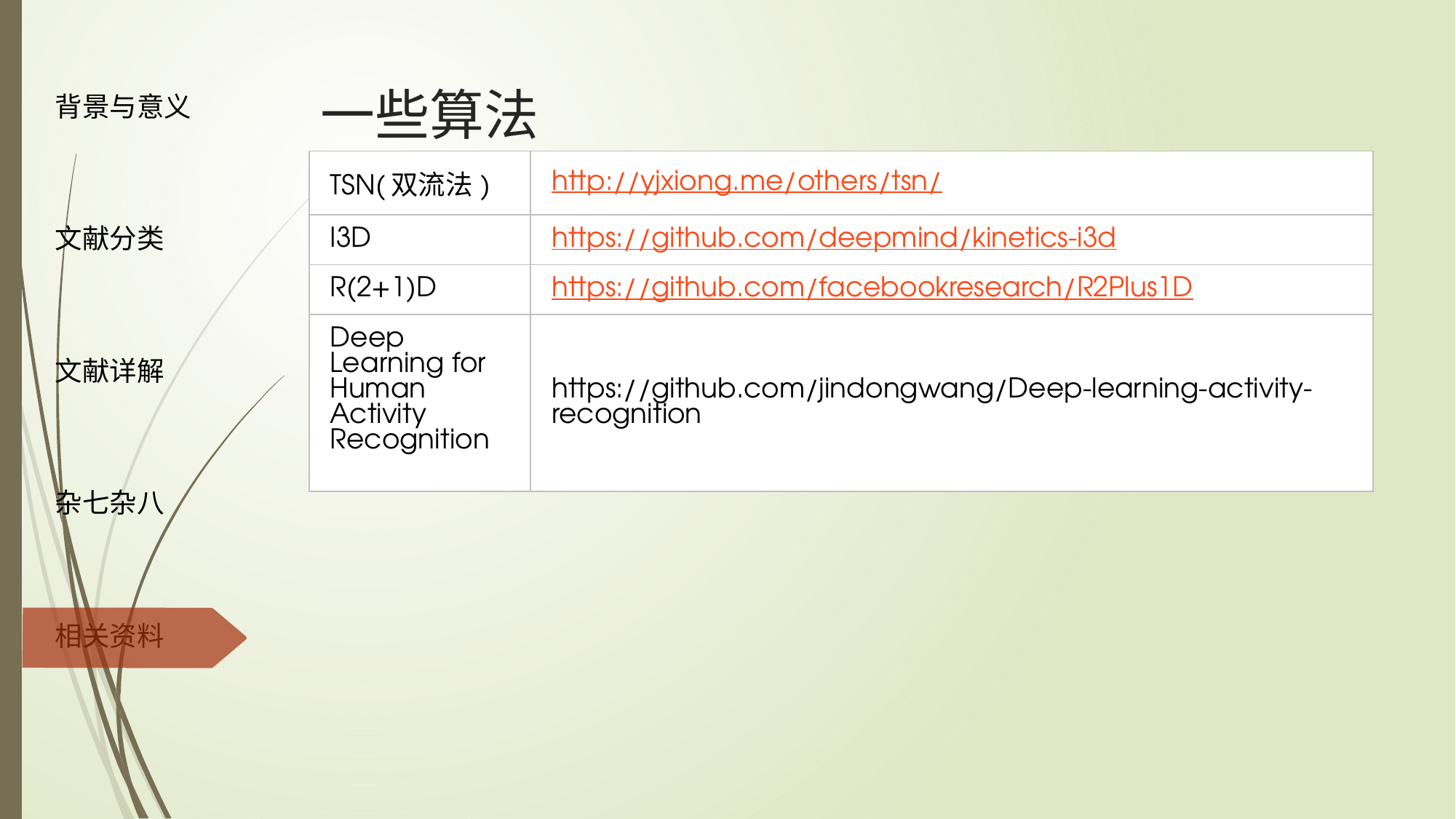

# 一些算法
| TSN(双流法) | http://yjxiong.me/others/tsn/ |
| --- | --- |
| I3D | https://github.com/deepmind/kinetics-i3d |
| R(2+1)D | https://github.com/facebookresearch/R2Plus1D |
| Deep Learning for Human Activity Recognition | https://github.com/jindongwang/Deep-learning-activity-recognition |